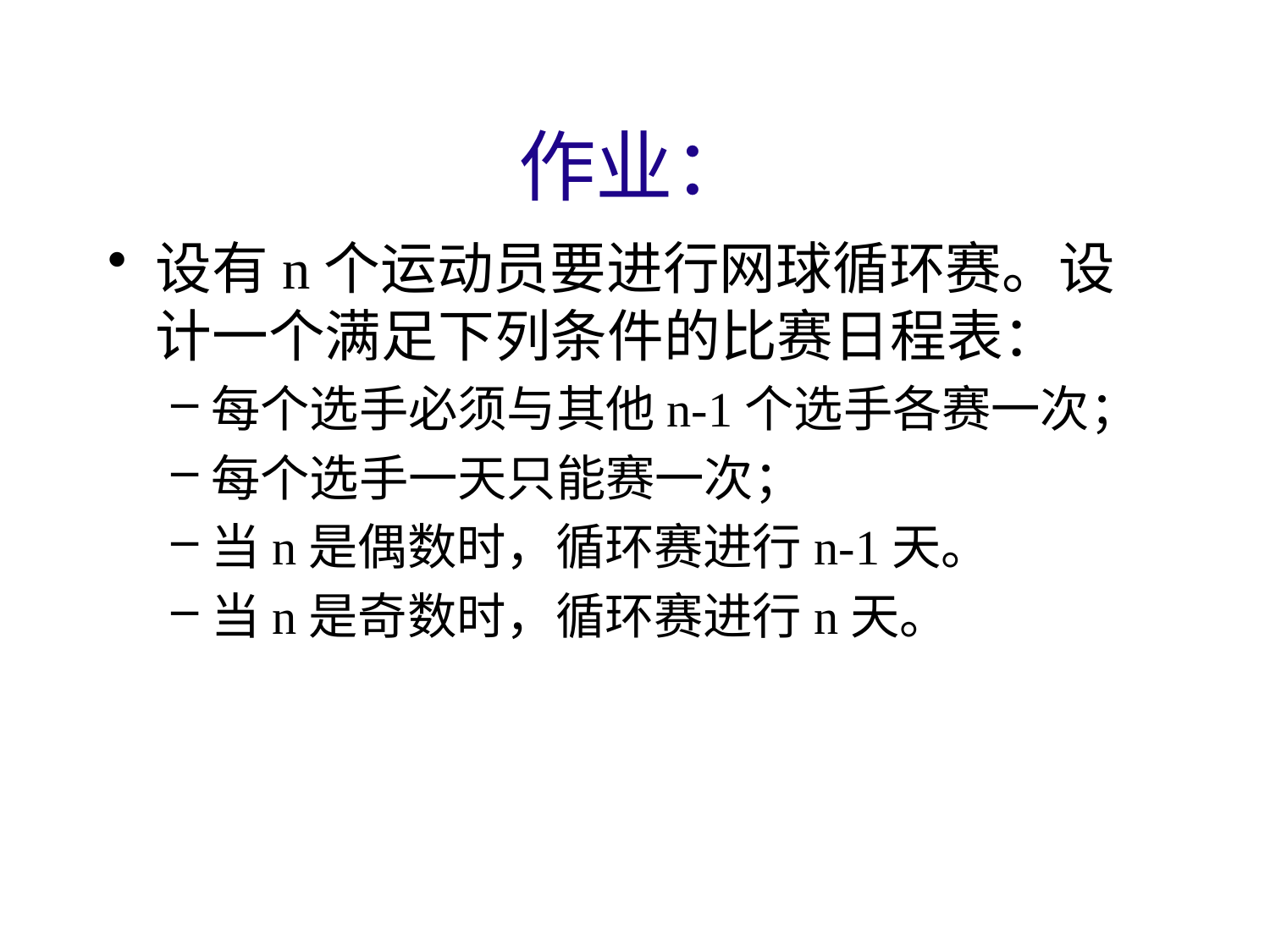

# 作业：
设有n个运动员要进行网球循环赛。设计一个满足下列条件的比赛日程表：
每个选手必须与其他n-1个选手各赛一次；
每个选手一天只能赛一次；
当n是偶数时，循环赛进行n-1天。
当n是奇数时，循环赛进行n天。